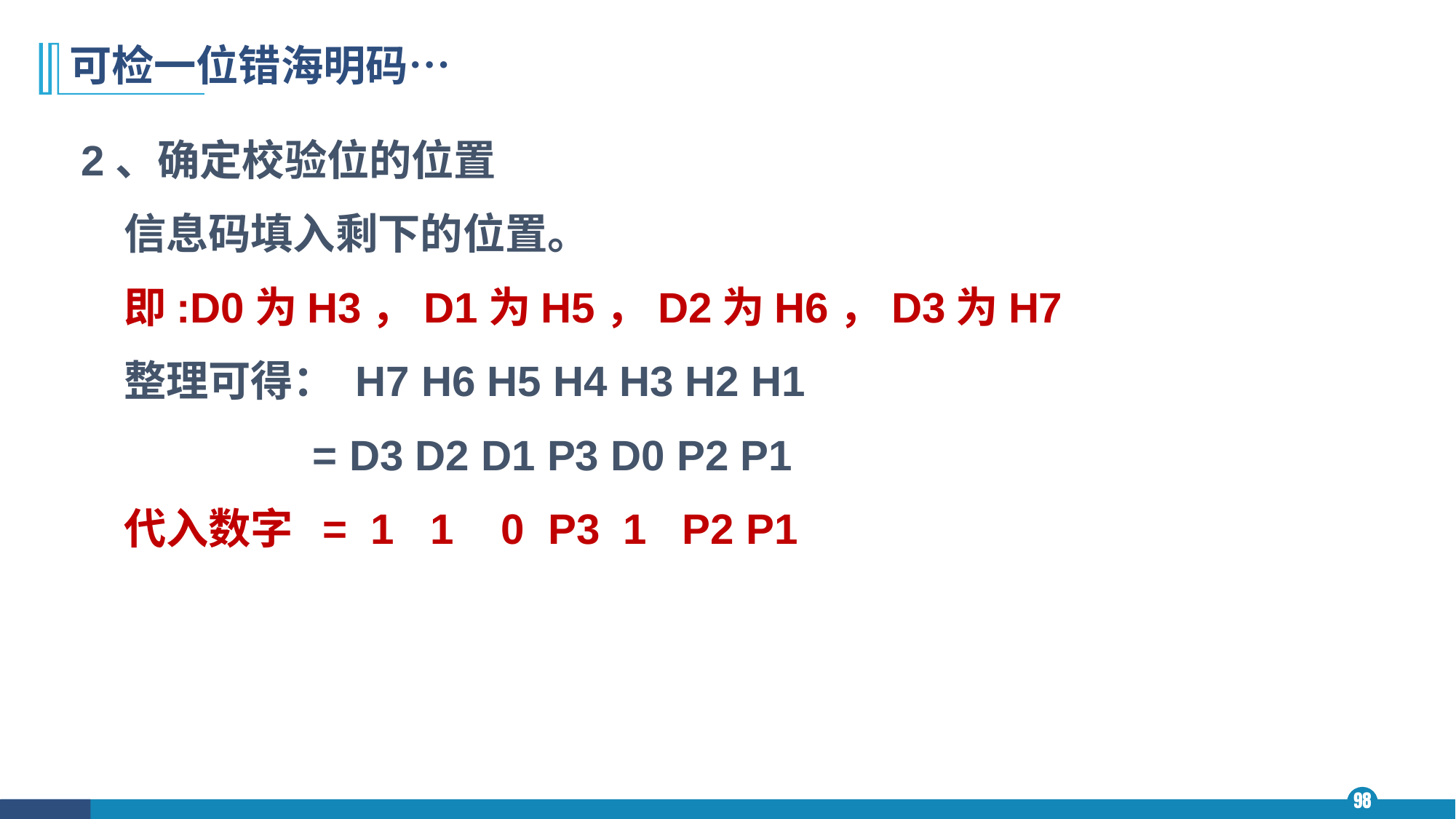

# 可检一位错海明码…
2、确定校验位的位置
信息码填入剩下的位置。
即:D0为H3，D1为H5，D2为H6，D3为H7
整理可得： H7 H6 H5 H4 H3 H2 H1
                = D3 D2 D1 P3 D0 P2 P1
代入数字  =  1   1    0  P3  1   P2 P1